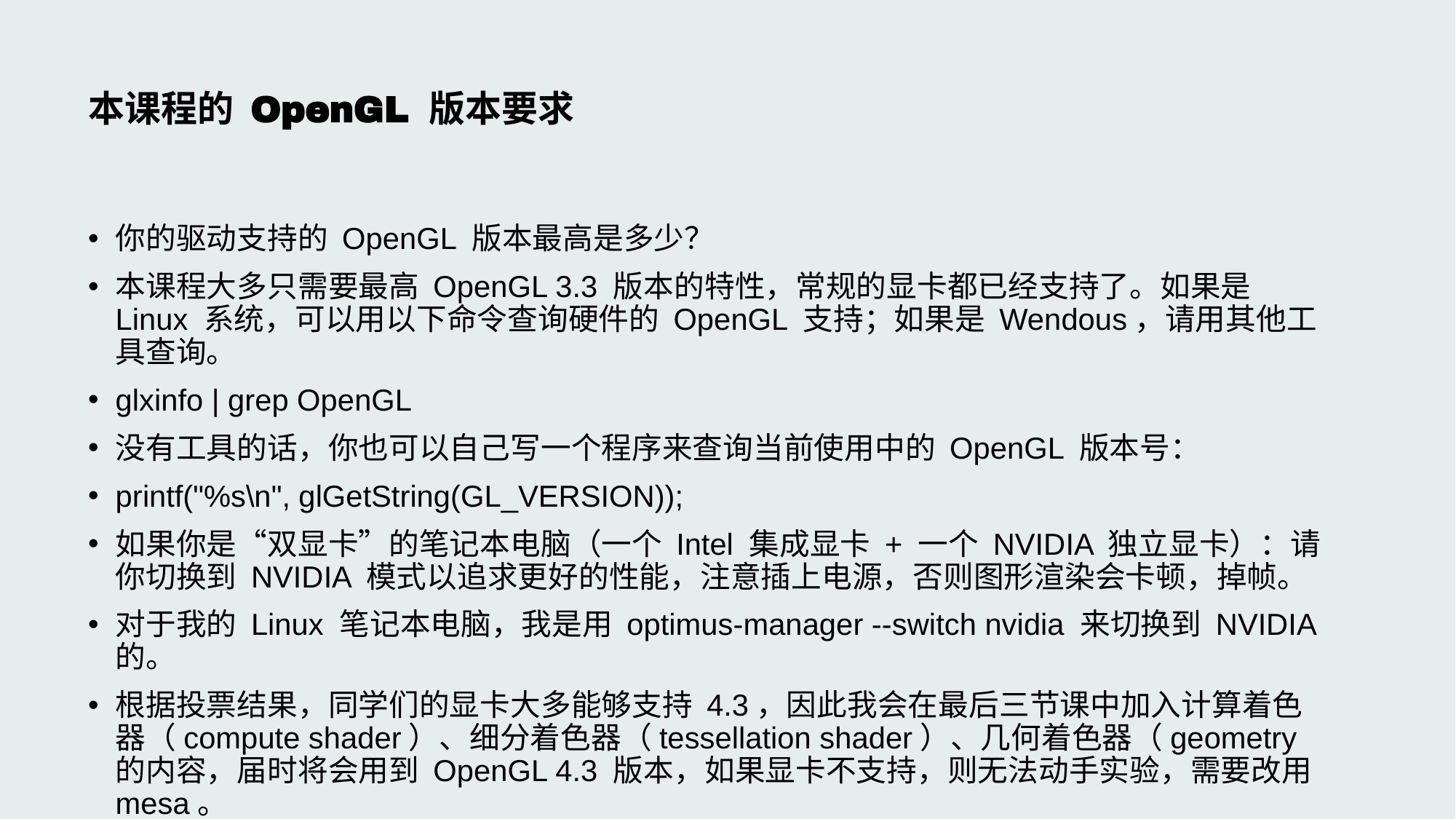

# 本课程的 OpenGL 版本要求
你的驱动支持的 OpenGL 版本最高是多少？
本课程大多只需要最高 OpenGL 3.3 版本的特性，常规的显卡都已经支持了。如果是 Linux 系统，可以用以下命令查询硬件的 OpenGL 支持；如果是 Wendous，请用其他工具查询。
glxinfo | grep OpenGL
没有工具的话，你也可以自己写一个程序来查询当前使用中的 OpenGL 版本号：
printf("%s\n", glGetString(GL_VERSION));
如果你是“双显卡”的笔记本电脑（一个 Intel 集成显卡 + 一个 NVIDIA 独立显卡）：请你切换到 NVIDIA 模式以追求更好的性能，注意插上电源，否则图形渲染会卡顿，掉帧。
对于我的 Linux 笔记本电脑，我是用 optimus-manager --switch nvidia 来切换到 NVIDIA 的。
根据投票结果，同学们的显卡大多能够支持 4.3，因此我会在最后三节课中加入计算着色器（compute shader）、细分着色器（tessellation shader）、几何着色器（geometry 的内容，届时将会用到 OpenGL 4.3 版本，如果显卡不支持，则无法动手实验，需要改用 mesa。